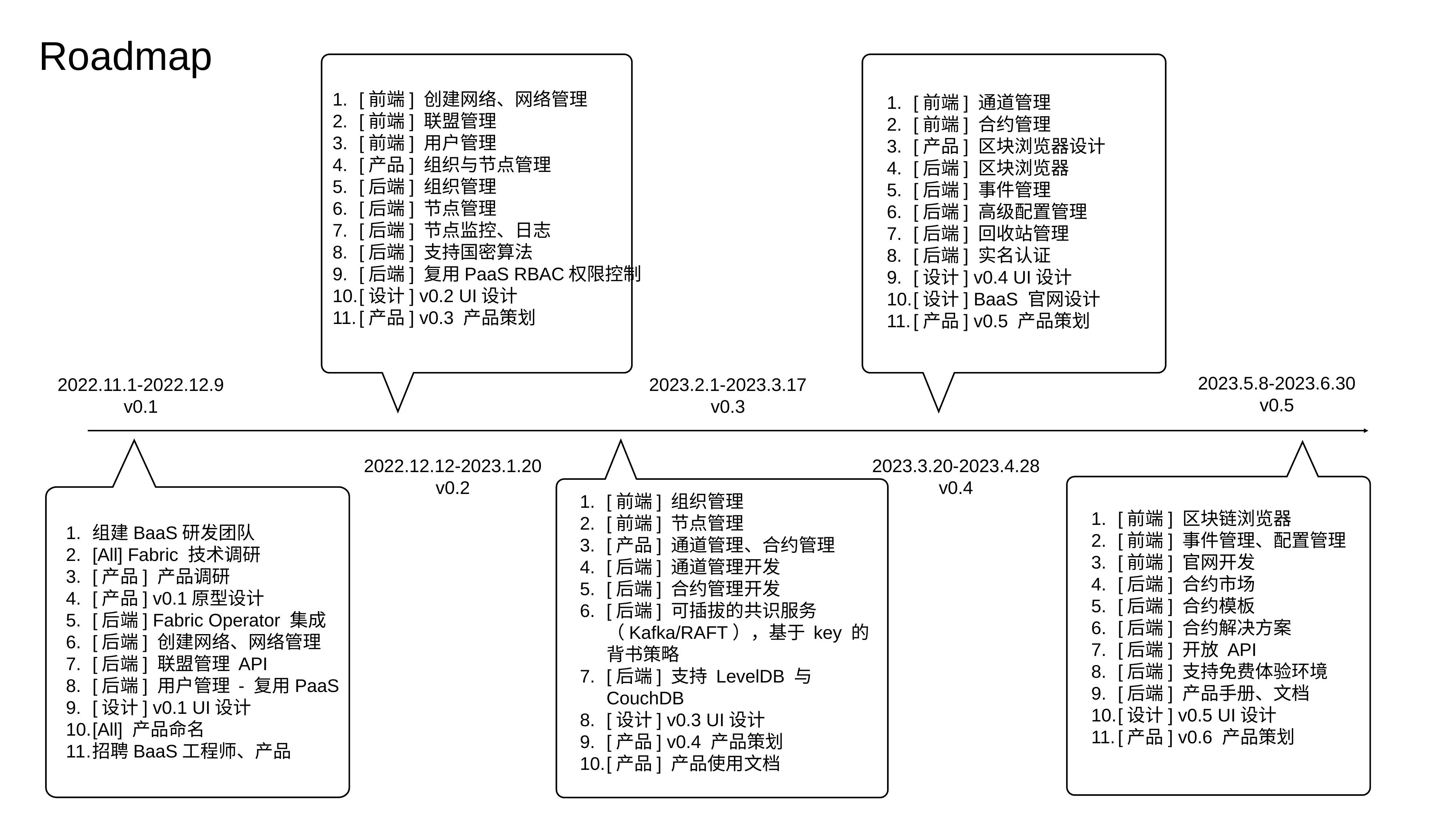

Roadmap

[前端] 创建网络、网络管理
[前端] 联盟管理
[前端] 用户管理
[产品] 组织与节点管理
[后端] 组织管理
[后端] 节点管理
[后端] 节点监控、日志
[后端] 支持国密算法
[后端] 复用PaaS RBAC权限控制
[设计] v0.2 UI设计
[产品] v0.3 产品策划
[前端] 通道管理
[前端] 合约管理
[产品] 区块浏览器设计
[后端] 区块浏览器
[后端] 事件管理
[后端] 高级配置管理
[后端] 回收站管理
[后端] 实名认证
[设计] v0.4 UI设计
[设计] BaaS 官网设计
[产品] v0.5 产品策划
2023.5.8-2023.6.30
v0.5
2022.11.1-2022.12.9
v0.1
2023.2.1-2023.3.17
v0.3

2022.12.12-2023.1.20
v0.2
2023.3.20-2023.4.28
v0.4
[前端] 区块链浏览器
[前端] 事件管理、配置管理
[前端] 官网开发
[后端] 合约市场
[后端] 合约模板
[后端] 合约解决方案
[后端] 开放 API
[后端] 支持免费体验环境
[后端] 产品手册、文档
[设计] v0.5 UI设计
[产品] v0.6 产品策划
[前端] 组织管理
[前端] 节点管理
[产品] 通道管理、合约管理
[后端] 通道管理开发
[后端] 合约管理开发
[后端] 可插拔的共识服务（Kafka/RAFT），基于 key 的背书策略
[后端] 支持 LevelDB 与 CouchDB
[设计] v0.3 UI设计
[产品] v0.4 产品策划
[产品] 产品使用文档
组建BaaS研发团队
[All] Fabric 技术调研
[产品] 产品调研
[产品] v0.1原型设计
[后端] Fabric Operator 集成
[后端] 创建网络、网络管理
[后端] 联盟管理 API
[后端] 用户管理 - 复用PaaS
[设计] v0.1 UI设计
[All] 产品命名
招聘BaaS工程师、产品